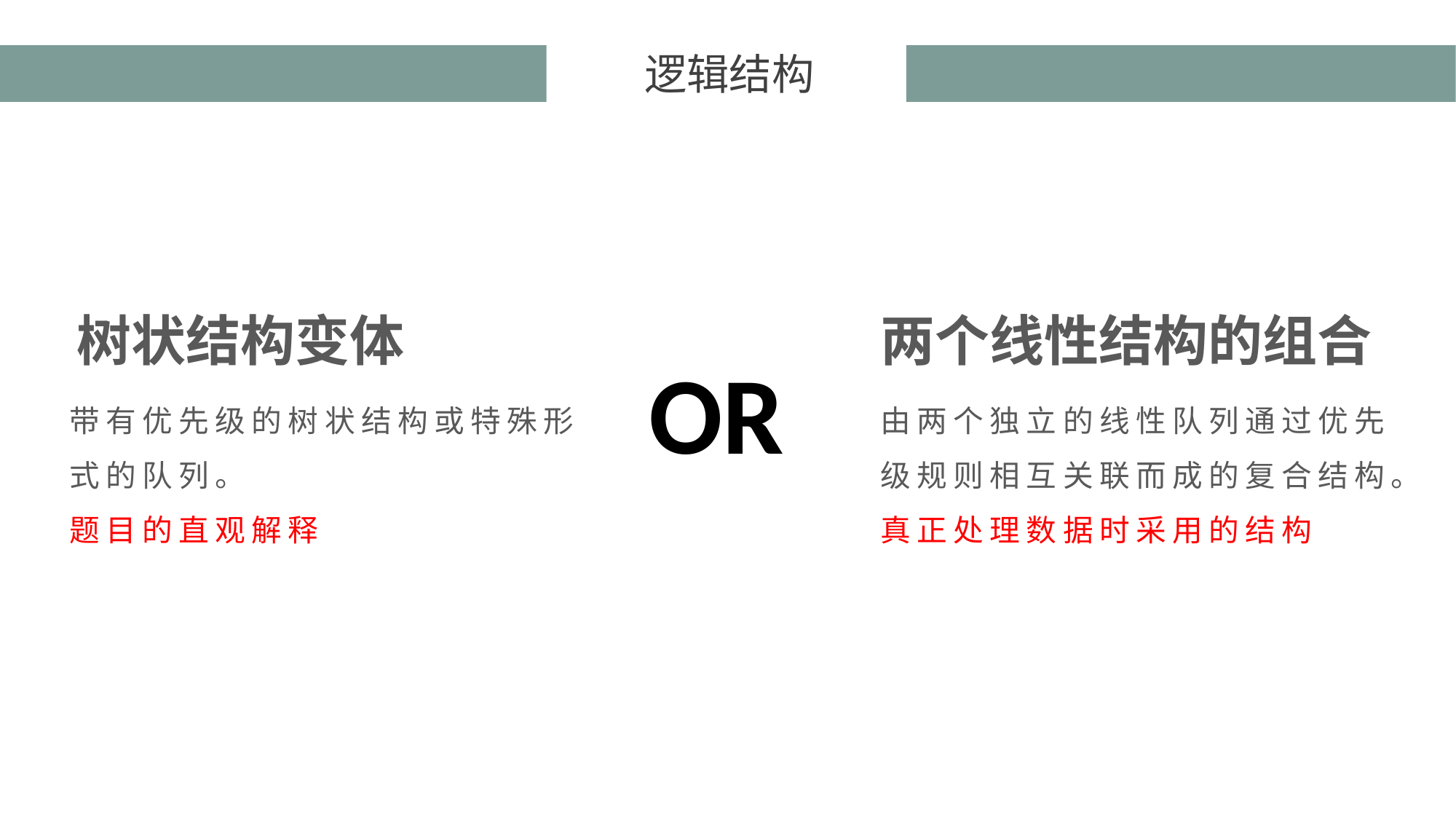

逻辑结构

两个线性结构的组合
树状结构变体
OR
由两个独立的线性队列通过优先级规则相互关联而成的复合结构。
真正处理数据时采用的结构
带有优先级的树状结构或特殊形式的队列。
题目的直观解释